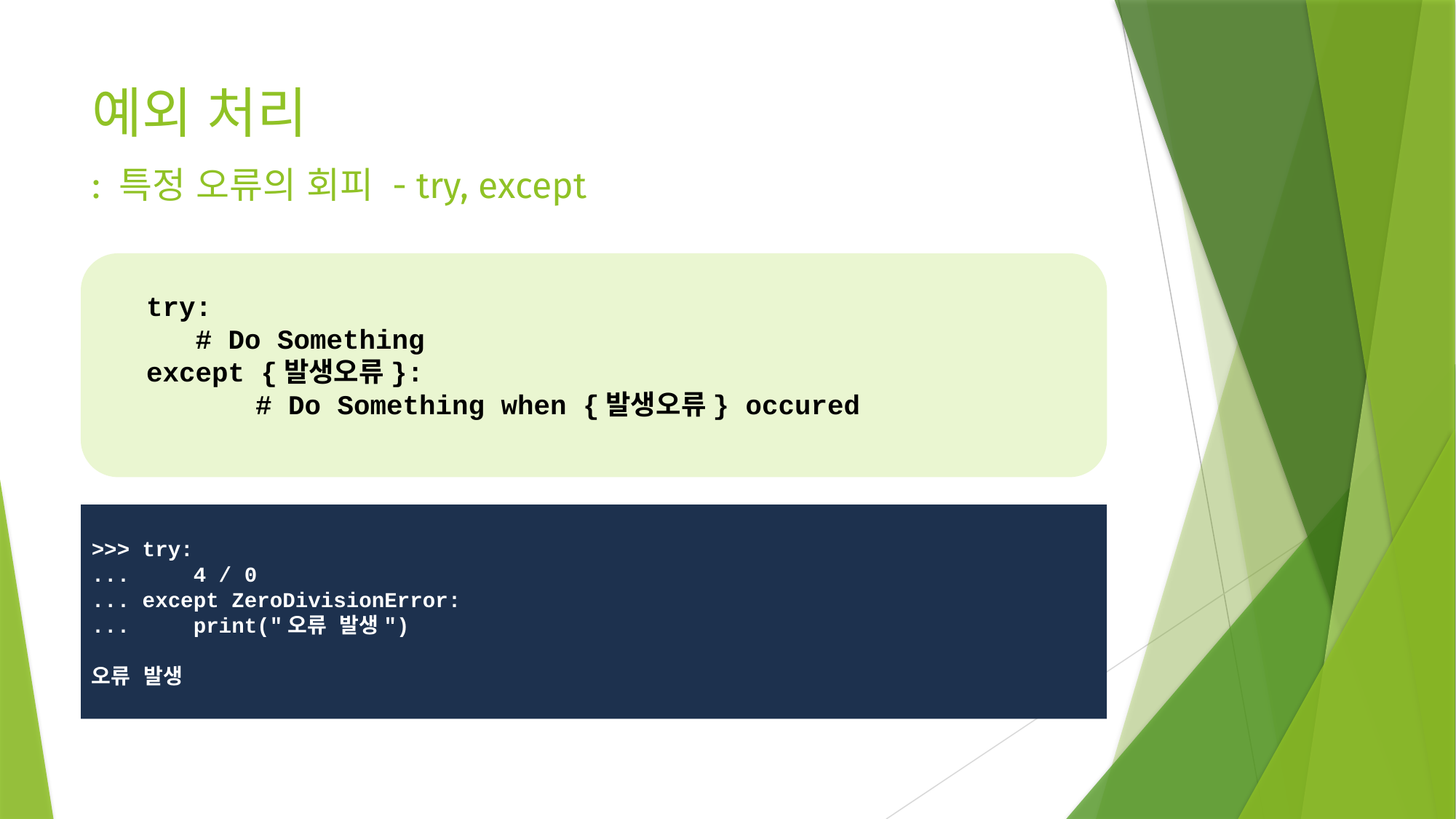

# 예외 처리 : 특정 오류의 회피 - try, except
try:
   # Do Something
except {발생오류}:
	# Do Something when {발생오류} occured

오류 종류에 상관 없이 오류가 발생하면 except 블록을 수행

>>> try:
...     4 / 0
... except ZeroDivisionError:
...     print("오류 발생")

오류 발생